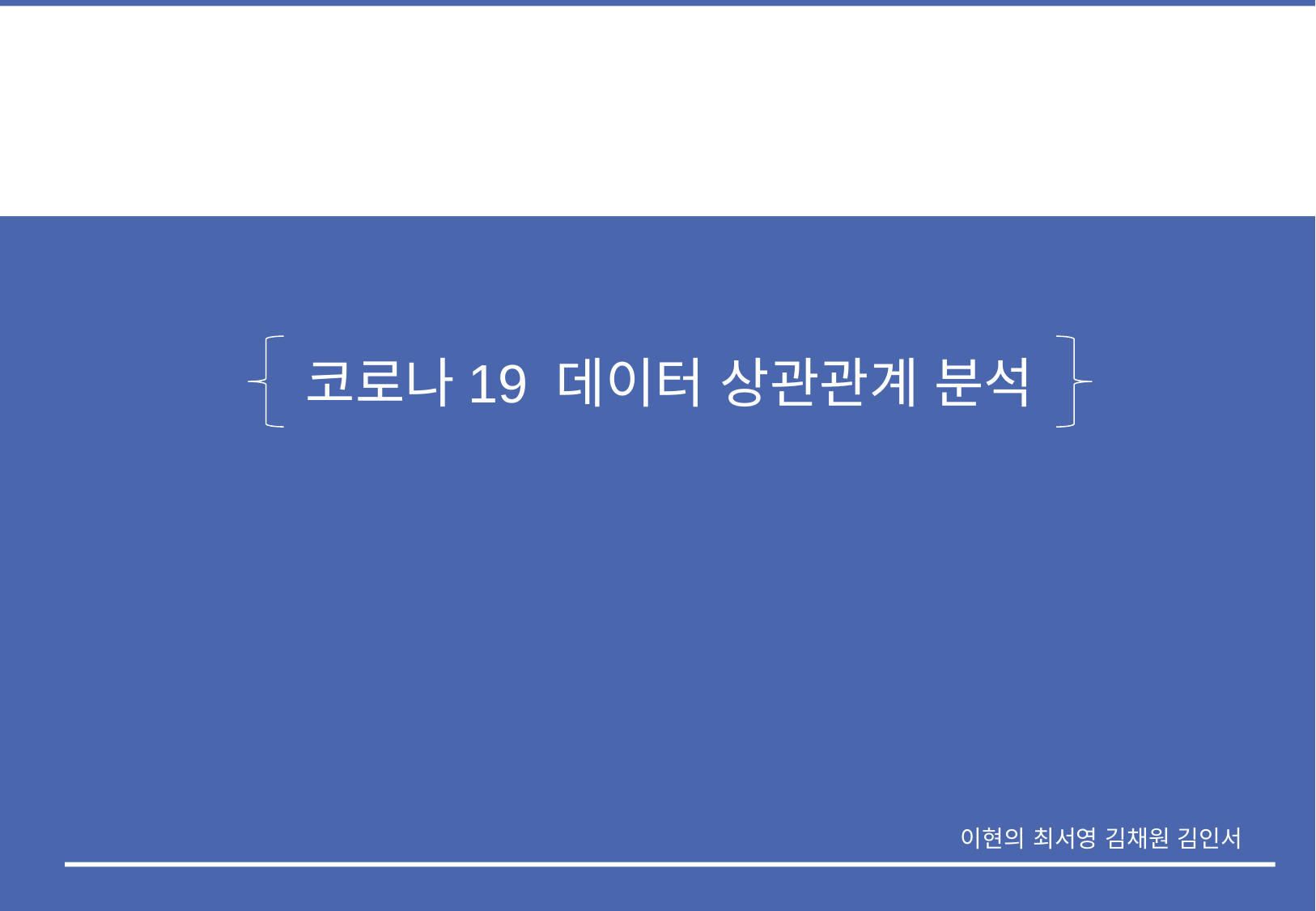

코로나19 데이터 상관관계 분석

이현의 최서영 김채원 김인서